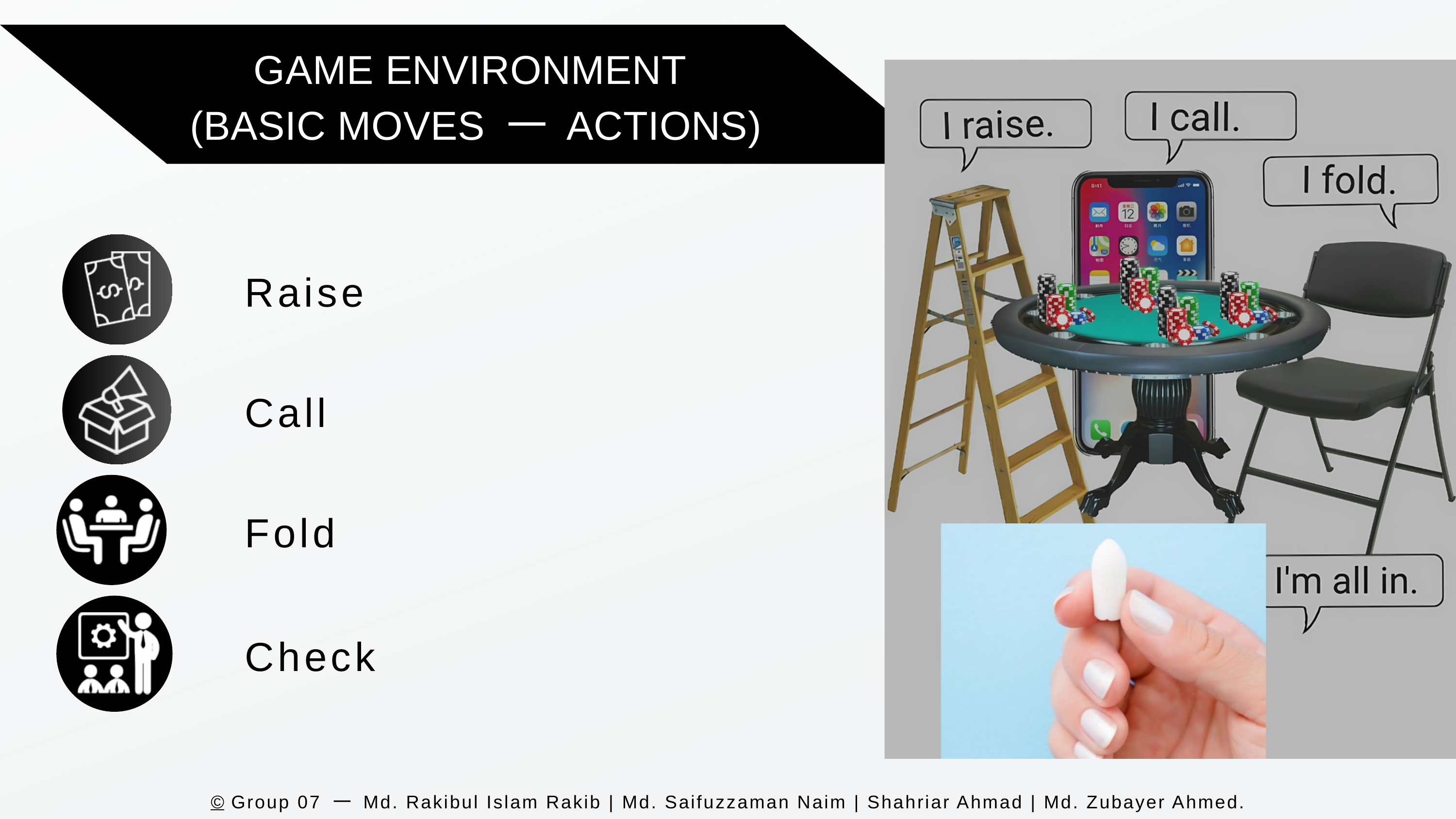

GAME ENVIRONMENT
(BASIC MOVES 一 ACTIONS)

Raise

Call

Fold

Check
©️ Group 07 一 Md. Rakibul Islam Rakib | Md. Saifuzzaman Naim | Shahriar Ahmad | Md. Zubayer Ahmed.